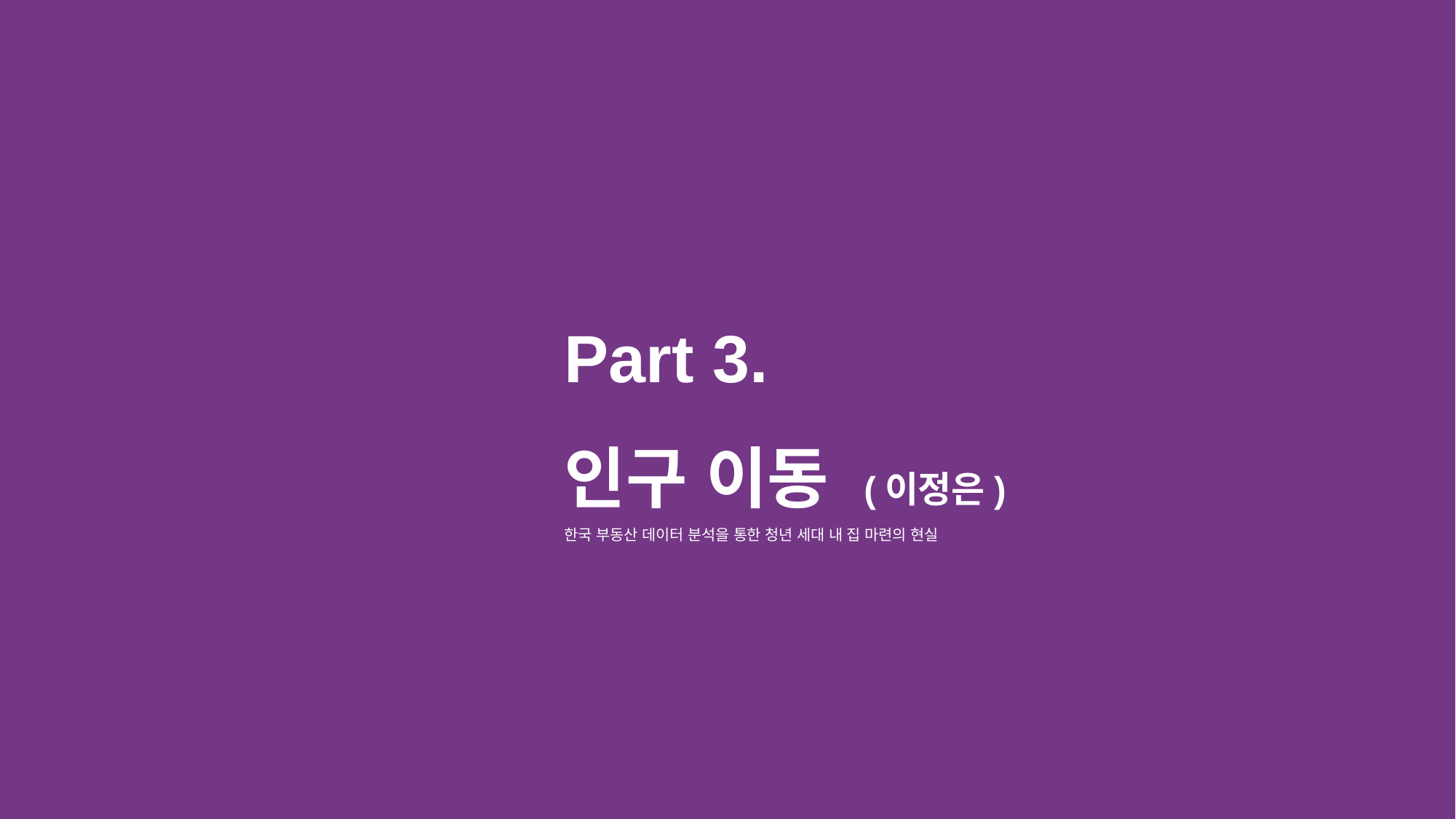

Part 3.
인구 이동 (이정은)
한국 부동산 데이터 분석을 통한 청년 세대 내 집 마련의 현실